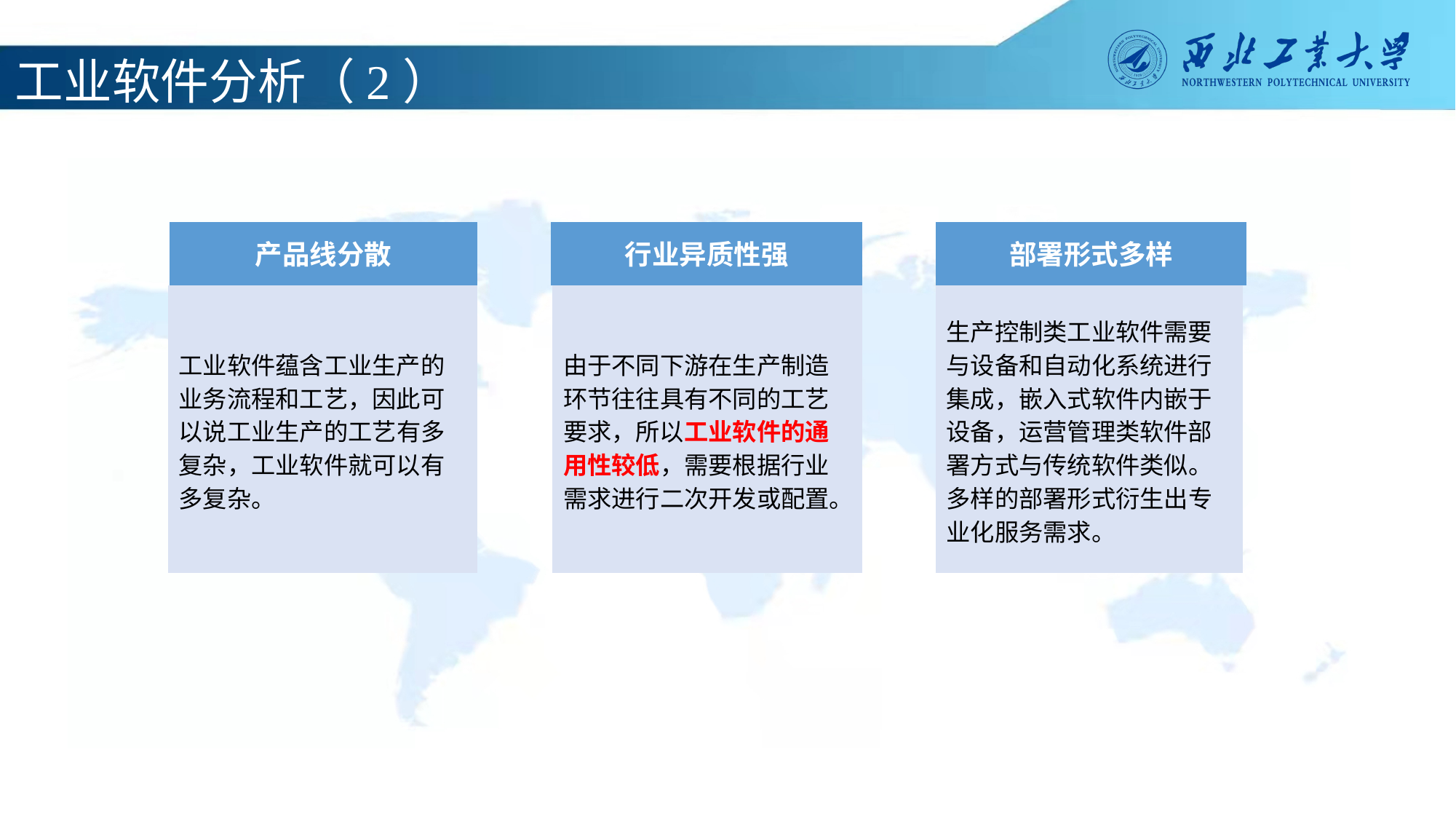

工业软件分析（2）
产品线分散
行业异质性强
部署形式多样
工业软件蕴含工业生产的业务流程和工艺，因此可以说工业生产的工艺有多复杂，工业软件就可以有多复杂。
由于不同下游在生产制造环节往往具有不同的工艺要求，所以工业软件的通用性较低，需要根据行业需求进行二次开发或配置。
生产控制类工业软件需要与设备和自动化系统进行集成，嵌入式软件内嵌于设备，运营管理类软件部署方式与传统软件类似。多样的部署形式衍生出专业化服务需求。